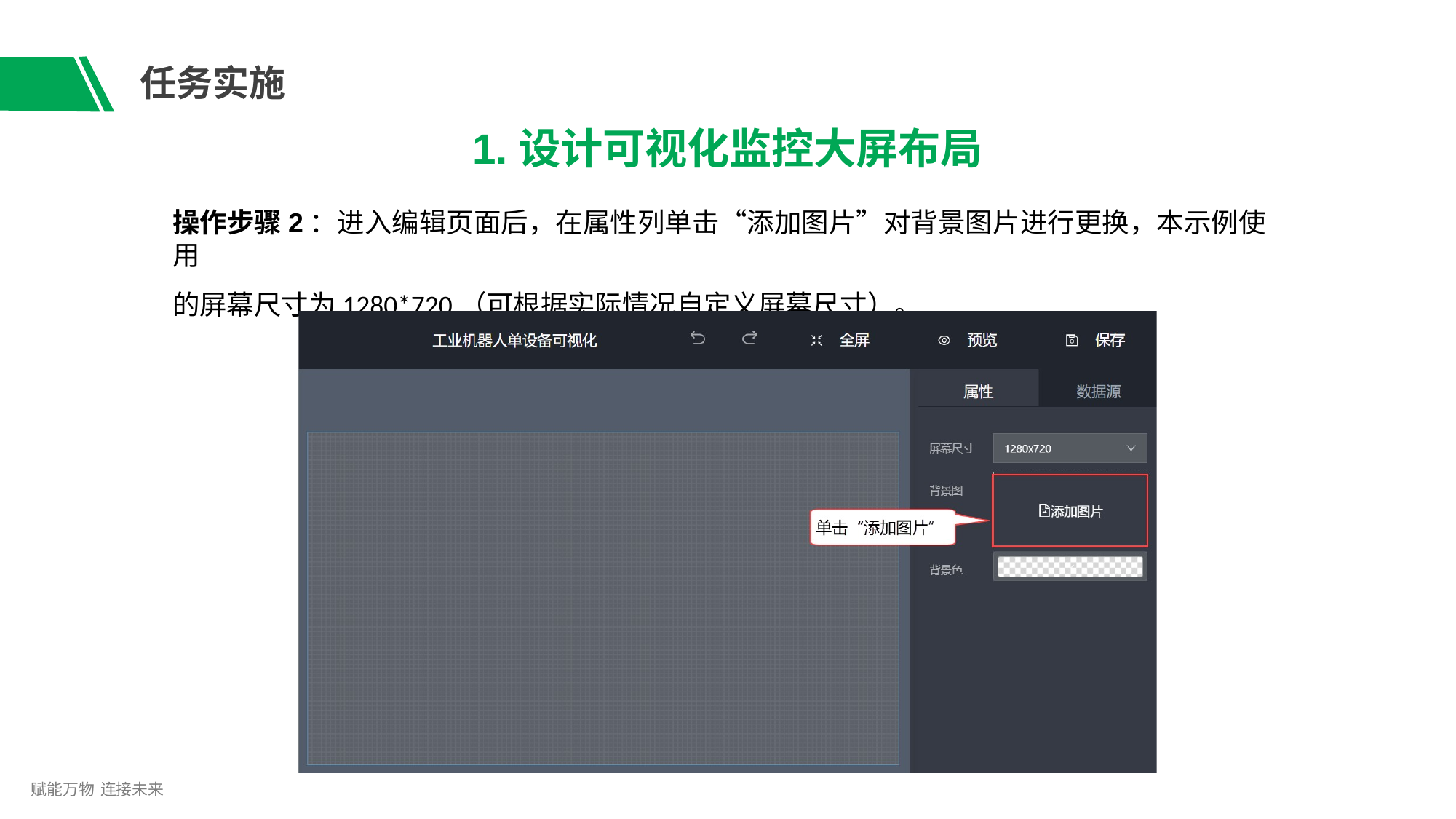

# 任务实施
1.设计可视化监控大屏布局
操作步骤2：进入编辑页面后，在属性列单击“添加图片”对背景图片进行更换，本示例使用
的屏幕尺寸为1280*720（可根据实际情况自定义屏幕尺寸）。

赋能万物 连接未来